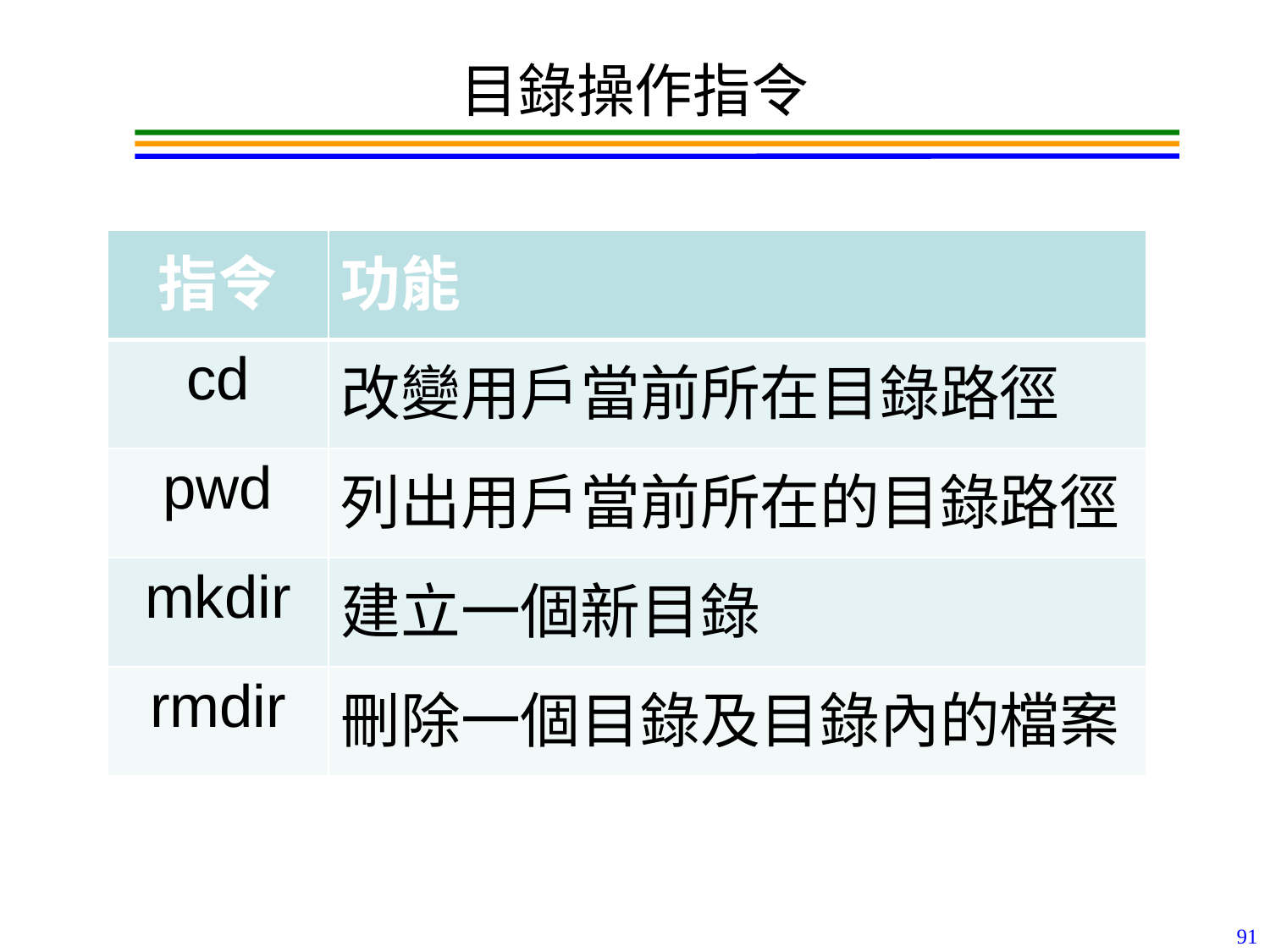

# 目錄操作指令
| 指令 | 功能 |
| --- | --- |
| cd | 改變用戶當前所在目錄路徑 |
| pwd | 列出用戶當前所在的目錄路徑 |
| mkdir | 建立一個新目錄 |
| rmdir | 刪除一個目錄及目錄內的檔案 |
91